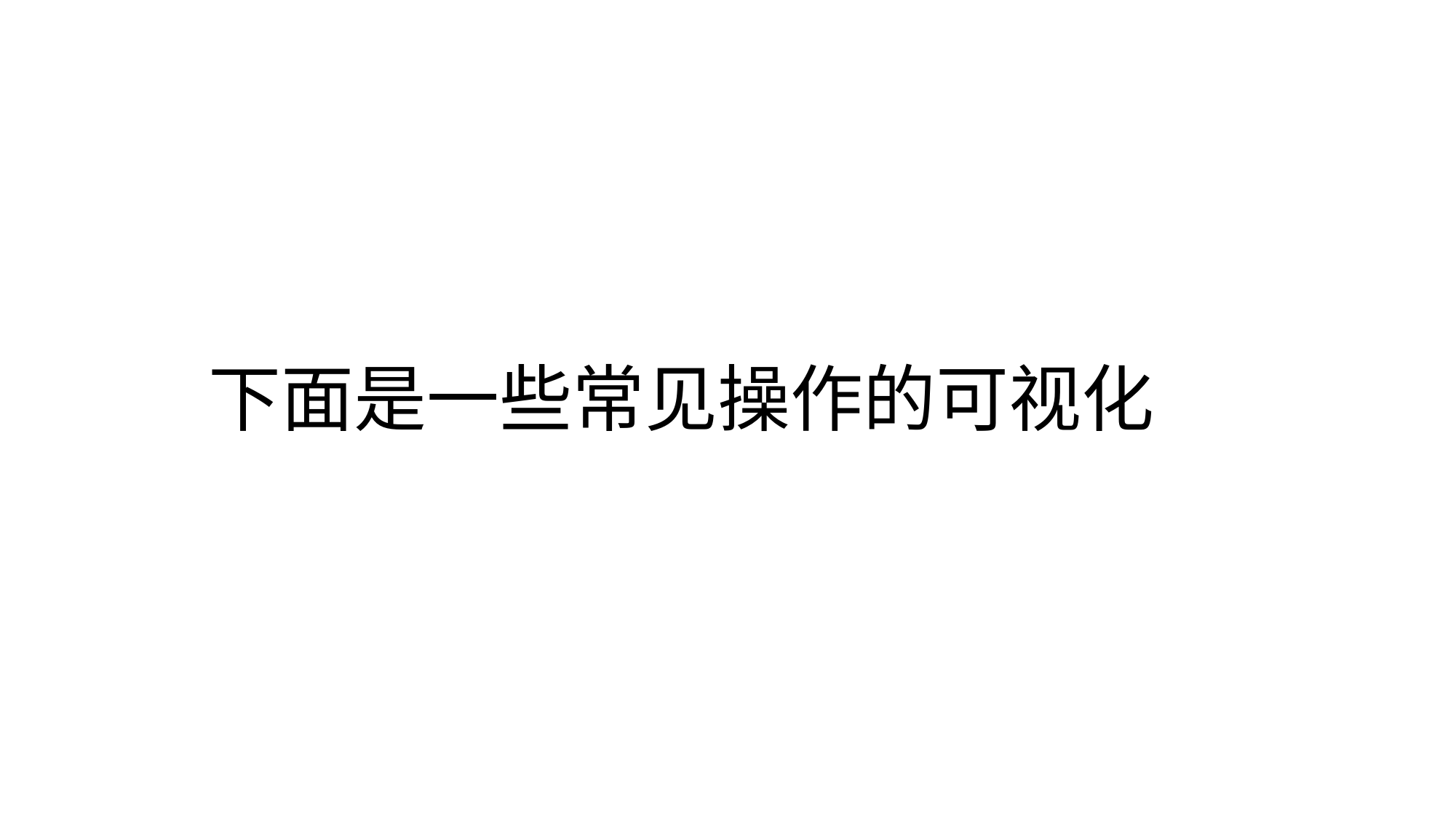

刚才展示的就是链表的查找，相当简单。
我现在要查找小C
链表删除和创建的时候记得是动态的
B
C
A
所以在删除链表节点操作时

一定一定一定要记得free掉节点
不然会造成内存泄漏
C节点的值域是C
Wow，我们找到了小C
你也不想你的电脑没内存吧
A
E
C
Null
下面是一些常见操作的可视化
B==C？
B节点的值域是B
要通过B节点的指针域（通往C的路径）
前往下一个节点：P = P.next
操作前
操作后